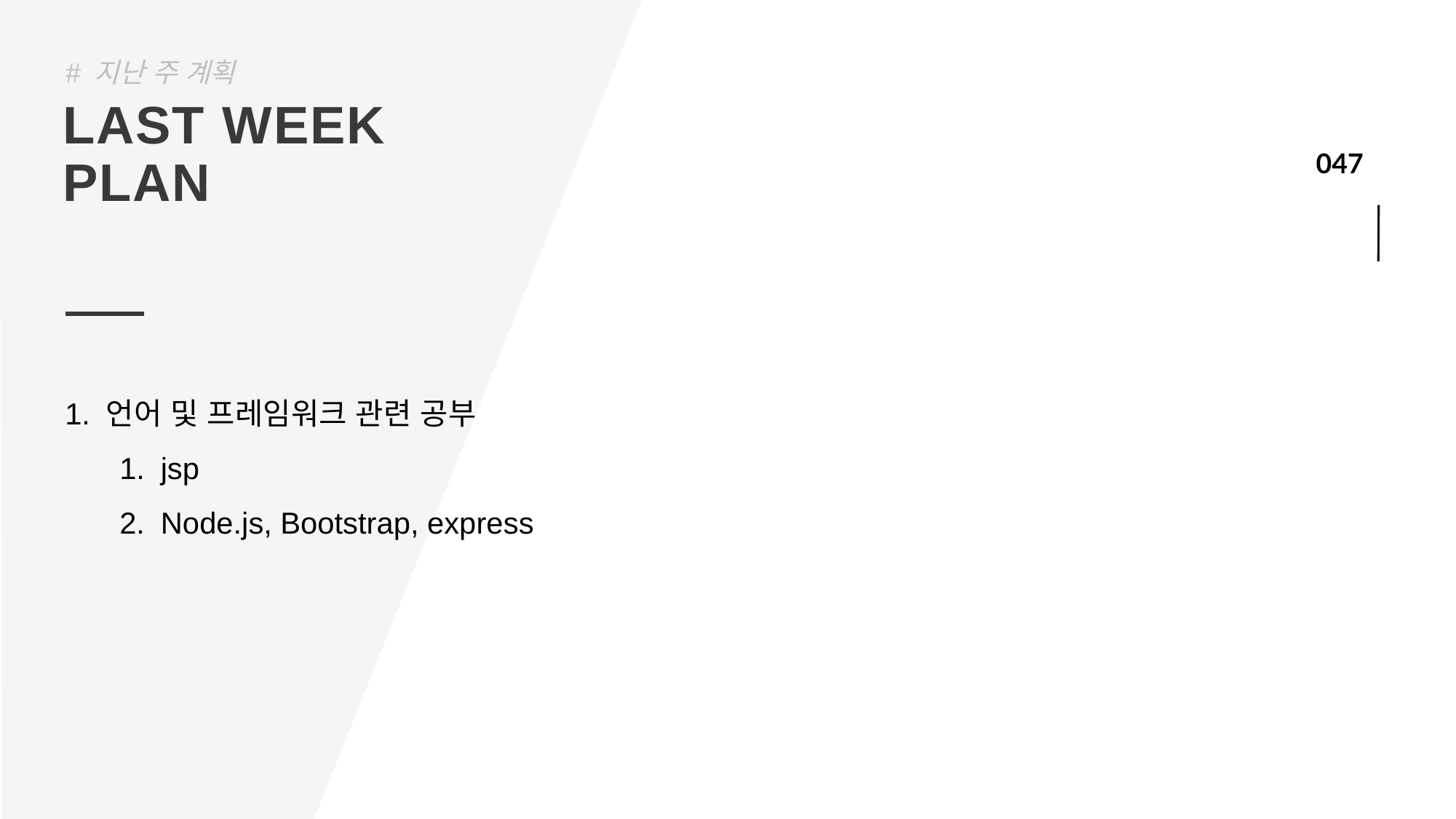

# 지난 주 계획
LAST WEEK
PLAN
언어 및 프레임워크 관련 공부
jsp
Node.js, Bootstrap, express